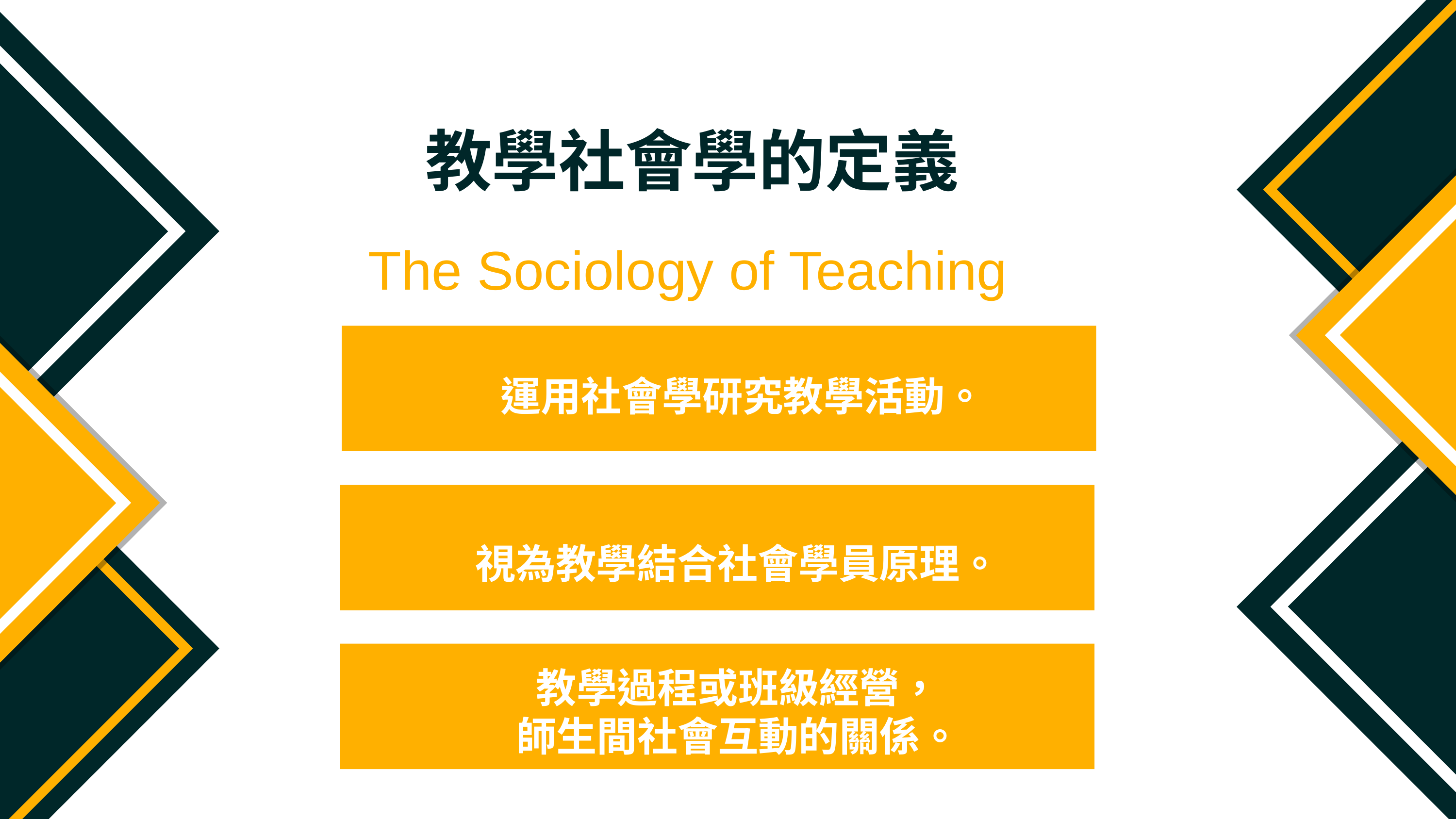

教學社會學的定義

 The Sociology of Teaching

運用社會學研究教學活動。

視為教學結合社會學員原理。

教學過程或班級經營，
師生間社會互動的關係。